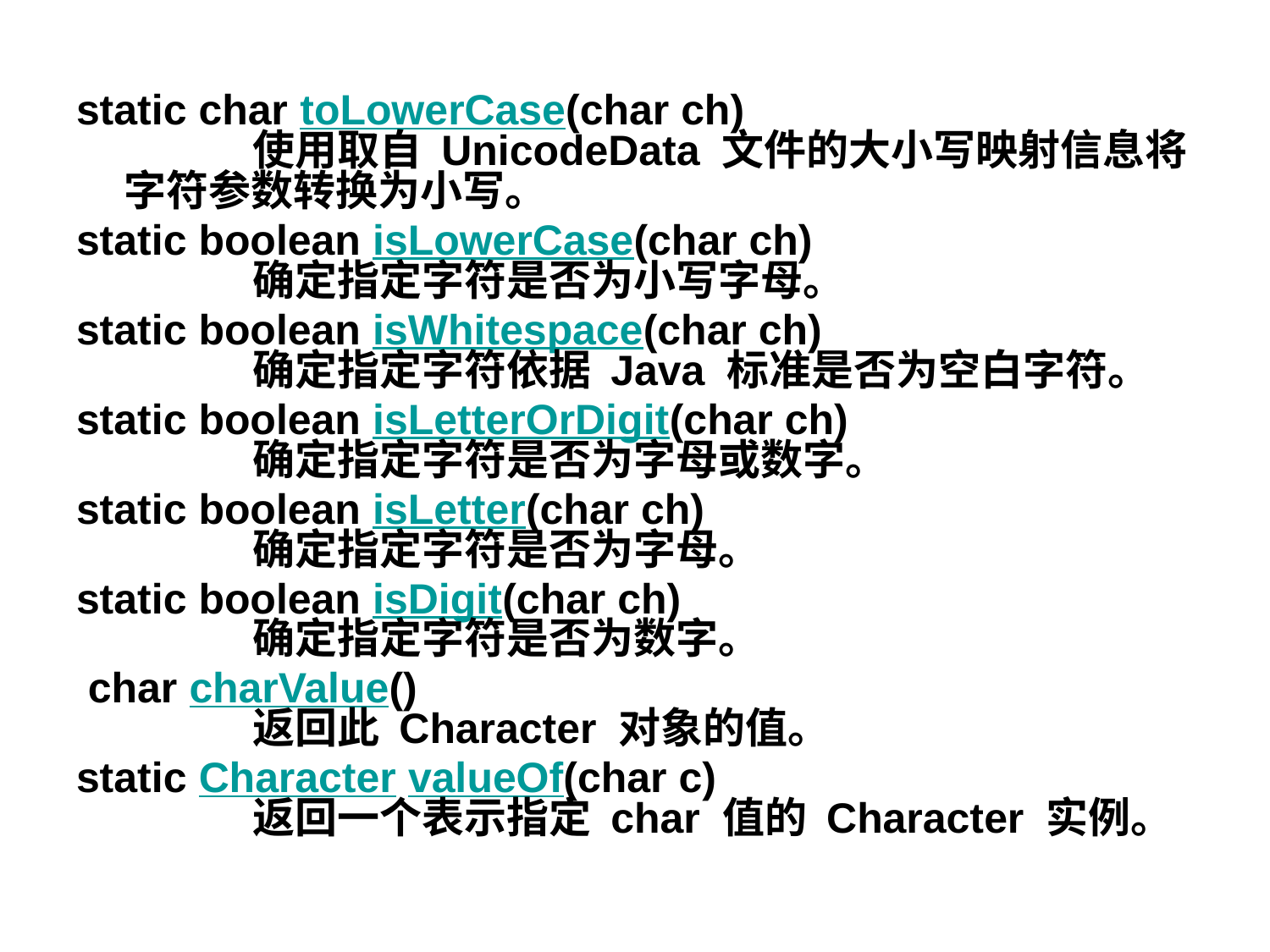

static char toLowerCase(char ch)
          使用取自 UnicodeData 文件的大小写映射信息将字符参数转换为小写。
static boolean isLowerCase(char ch)
          确定指定字符是否为小写字母。
static boolean isWhitespace(char ch)
          确定指定字符依据 Java 标准是否为空白字符。
static boolean isLetterOrDigit(char ch)
          确定指定字符是否为字母或数字。
static boolean isLetter(char ch)
          确定指定字符是否为字母。
static boolean isDigit(char ch)
          确定指定字符是否为数字。
 char charValue()
          返回此 Character 对象的值。
static Character valueOf(char c)
          返回一个表示指定 char 值的 Character 实例。